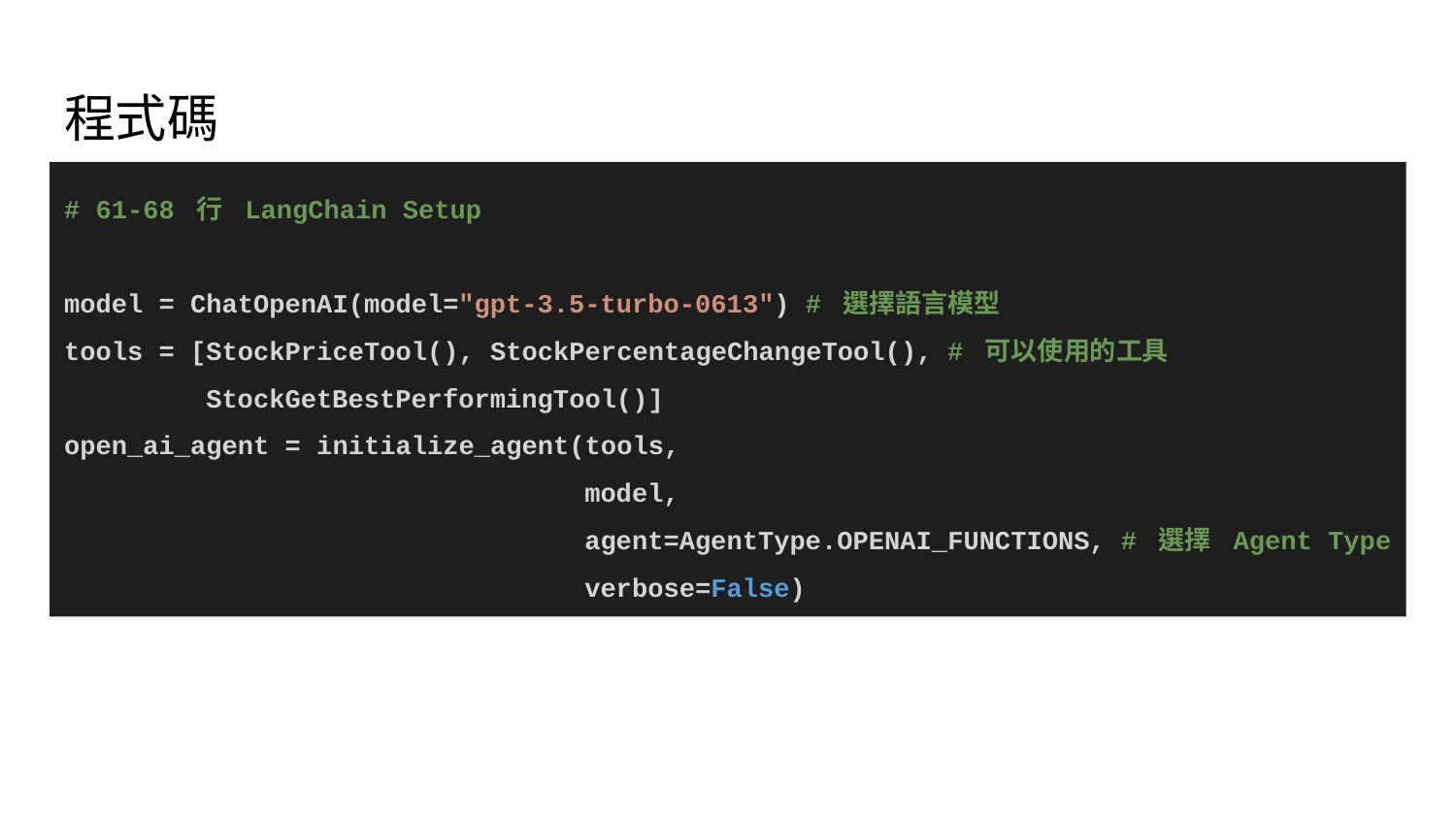

# 程式碼
# 61-68 行 LangChain Setup

model = ChatOpenAI(model="gpt-3.5-turbo-0613") # 選擇語言模型
tools = [StockPriceTool(), StockPercentageChangeTool(), # 可以使用的工具
         StockGetBestPerformingTool()]
open_ai_agent = initialize_agent(tools,
                                 model,
                                 agent=AgentType.OPENAI_FUNCTIONS, # 選擇 Agent Type
                                 verbose=False)